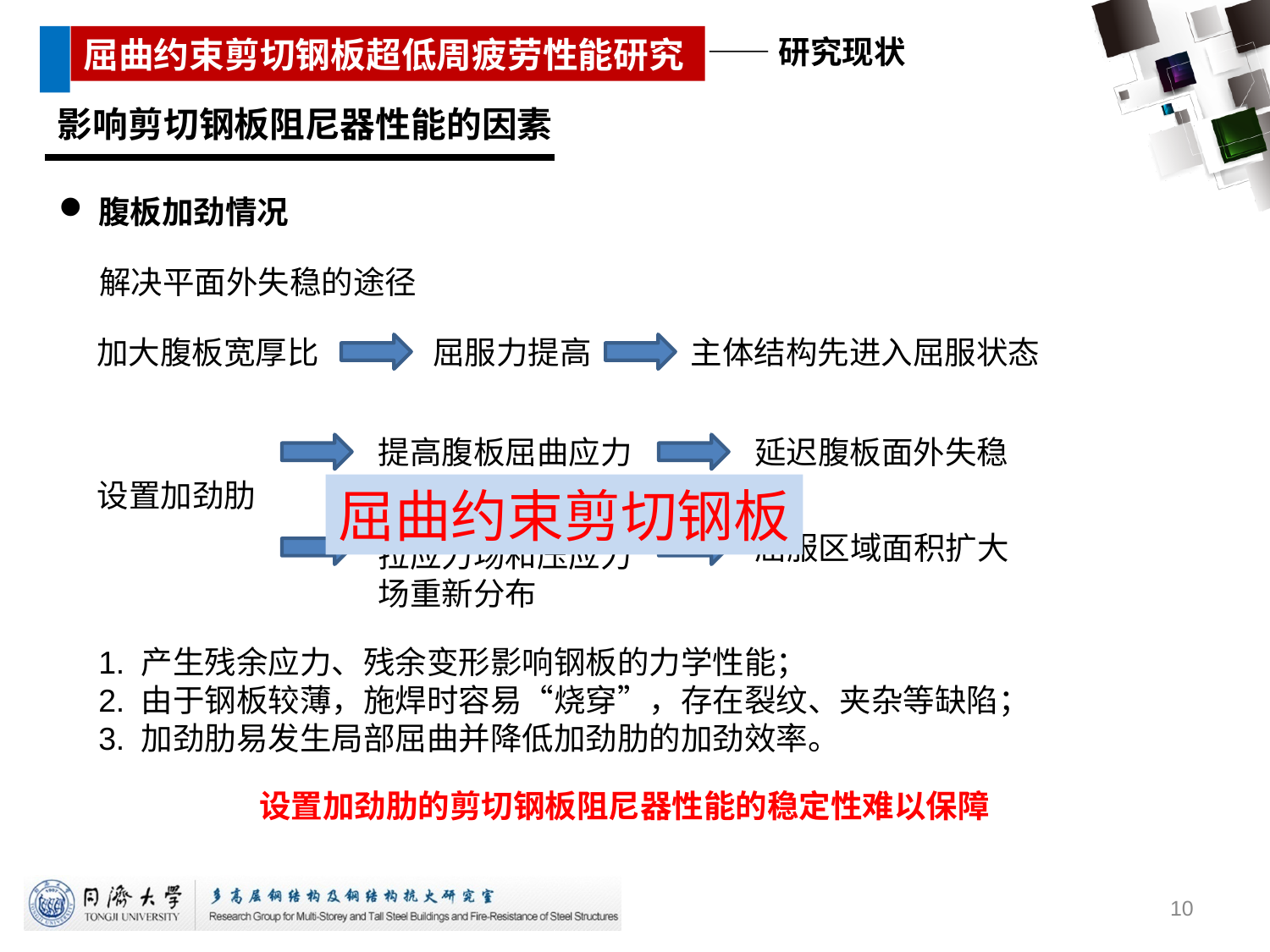

影响剪切钢板阻尼器性能的因素
腹板加劲情况
解决平面外失稳的途径
屈服力提高
主体结构先进入屈服状态
加大腹板宽厚比

提高腹板屈曲应力
延迟腹板面外失稳

设置加劲肋
屈曲约束剪切钢板
屈服区域面积扩大
拉应力场和压应力
场重新分布

1. 产生残余应力、残余变形影响钢板的力学性能；
2. 由于钢板较薄，施焊时容易“烧穿”，存在裂纹、夹杂等缺陷；
3. 加劲肋易发生局部屈曲并降低加劲肋的加劲效率。
设置加劲肋的剪切钢板阻尼器性能的稳定性难以保障
10